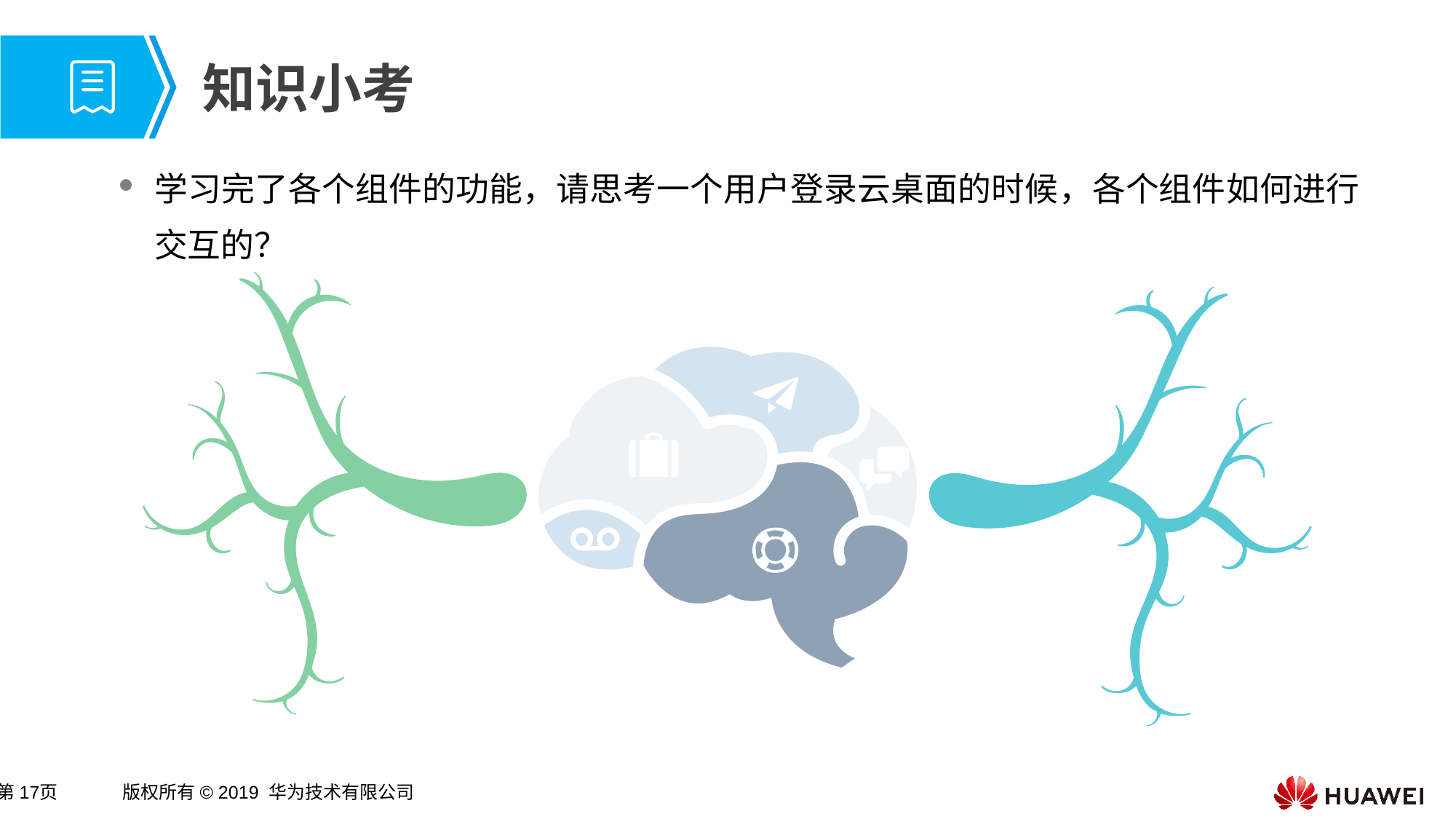

# 知识小考
学习完了各个组件的功能，请思考一个用户登录云桌面的时候，各个组件如何进行交互的？